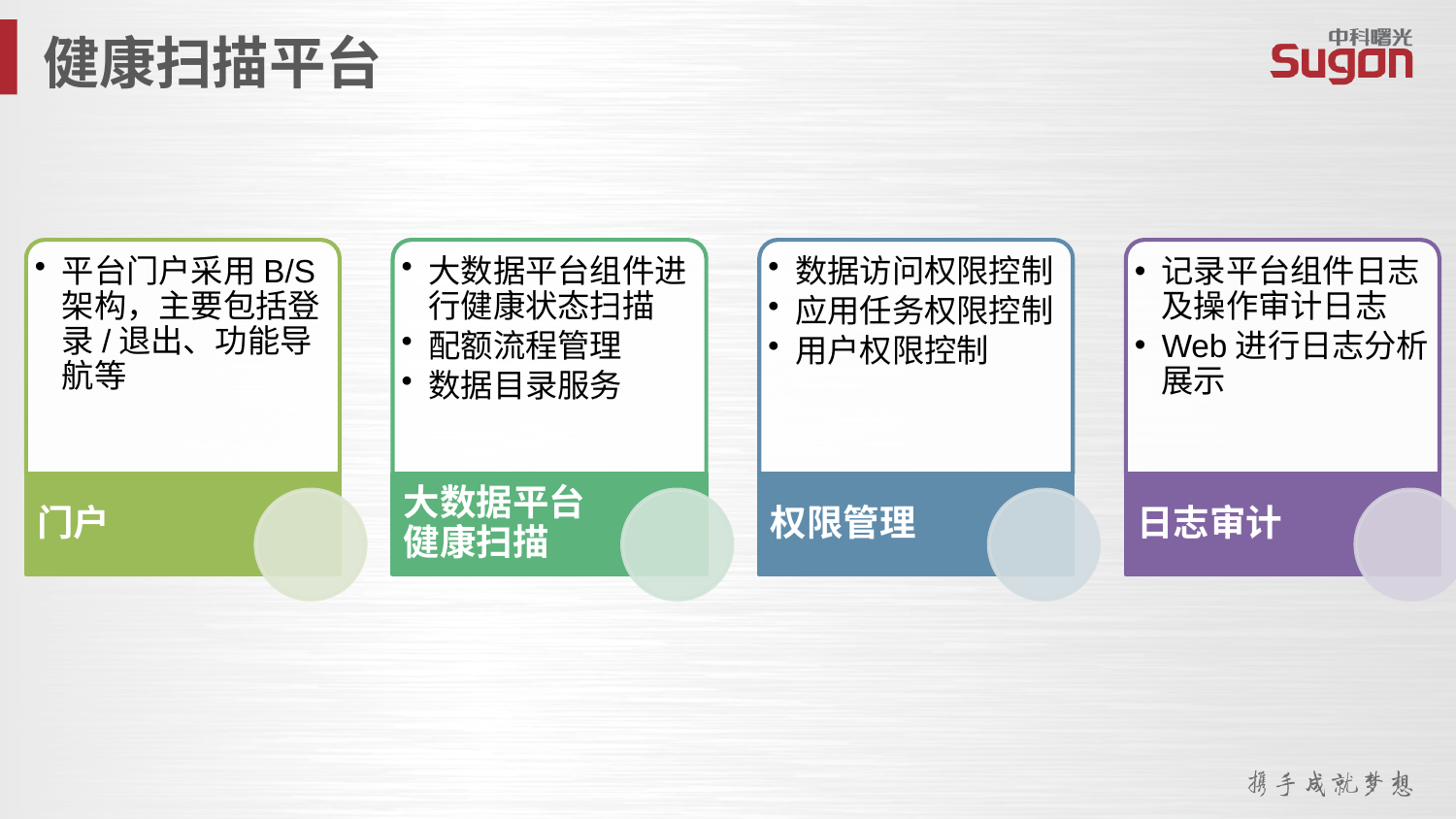

健康扫描平台
平台门户采用B/S架构，主要包括登录/退出、功能导航等
门户
大数据平台组件进行健康状态扫描
配额流程管理
数据目录服务
大数据平台健康扫描
数据访问权限控制
应用任务权限控制
用户权限控制
权限管理
记录平台组件日志及操作审计日志
Web进行日志分析展示

日志审计